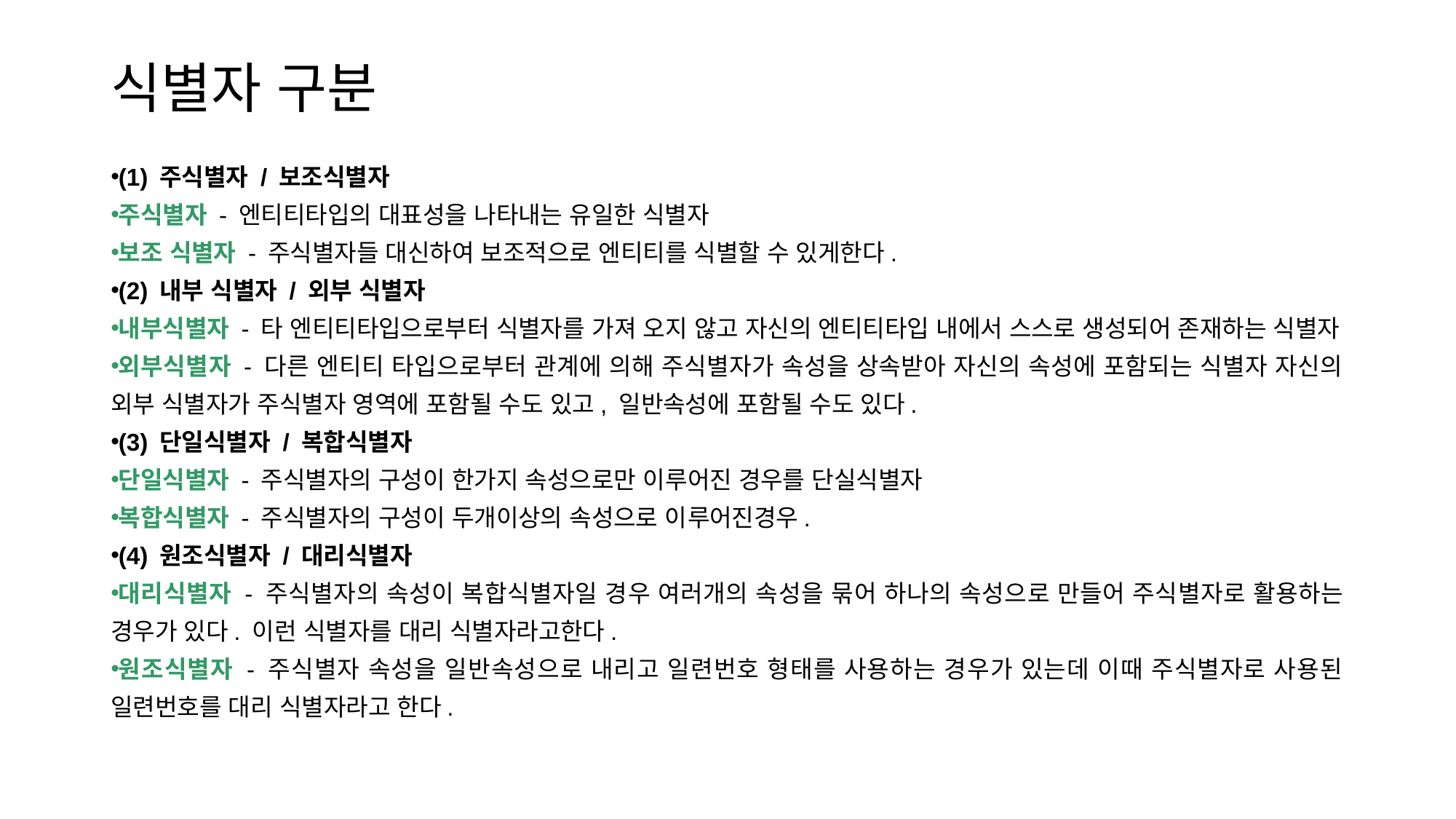

# 식별자 구분
(1) 주식별자 / 보조식별자
주식별자 - 엔티티타입의 대표성을 나타내는 유일한 식별자
보조 식별자 - 주식별자들 대신하여 보조적으로 엔티티를 식별할 수 있게한다.
(2) 내부 식별자 / 외부 식별자
내부식별자 - 타 엔티티타입으로부터 식별자를 가져 오지 않고 자신의 엔티티타입 내에서 스스로 생성되어 존재하는 식별자
외부식별자 - 다른 엔티티 타입으로부터 관계에 의해 주식별자가 속성을 상속받아 자신의 속성에 포함되는 식별자 자신의 외부 식별자가 주식별자 영역에 포함될 수도 있고, 일반속성에 포함될 수도 있다.
(3) 단일식별자 / 복합식별자
단일식별자 - 주식별자의 구성이 한가지 속성으로만 이루어진 경우를 단실식별자
복합식별자 - 주식별자의 구성이 두개이상의 속성으로 이루어진경우.
(4) 원조식별자 / 대리식별자
대리식별자 - 주식별자의 속성이 복합식별자일 경우 여러개의 속성을 묶어 하나의 속성으로 만들어 주식별자로 활용하는 경우가 있다. 이런 식별자를 대리 식별자라고한다.
원조식별자 - 주식별자 속성을 일반속성으로 내리고 일련번호 형태를 사용하는 경우가 있는데 이때 주식별자로 사용된 일련번호를 대리 식별자라고 한다.